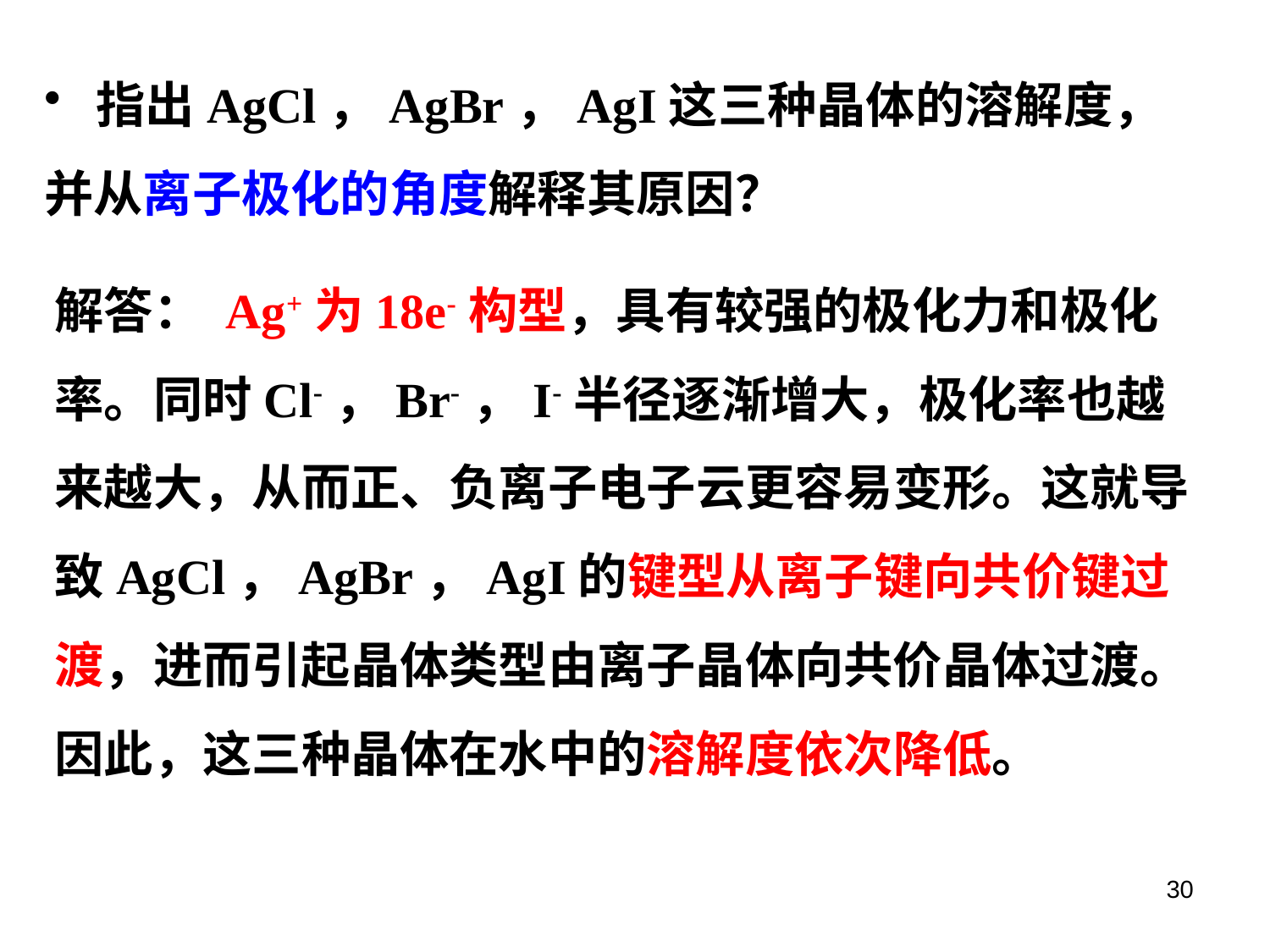

指出AgCl，AgBr，AgI这三种晶体的溶解度，并从离子极化的角度解释其原因？
解答： Ag+为18e-构型，具有较强的极化力和极化率。同时Cl-，Br-，I-半径逐渐增大，极化率也越来越大，从而正、负离子电子云更容易变形。这就导致AgCl，AgBr，AgI的键型从离子键向共价键过渡，进而引起晶体类型由离子晶体向共价晶体过渡。因此，这三种晶体在水中的溶解度依次降低。
30